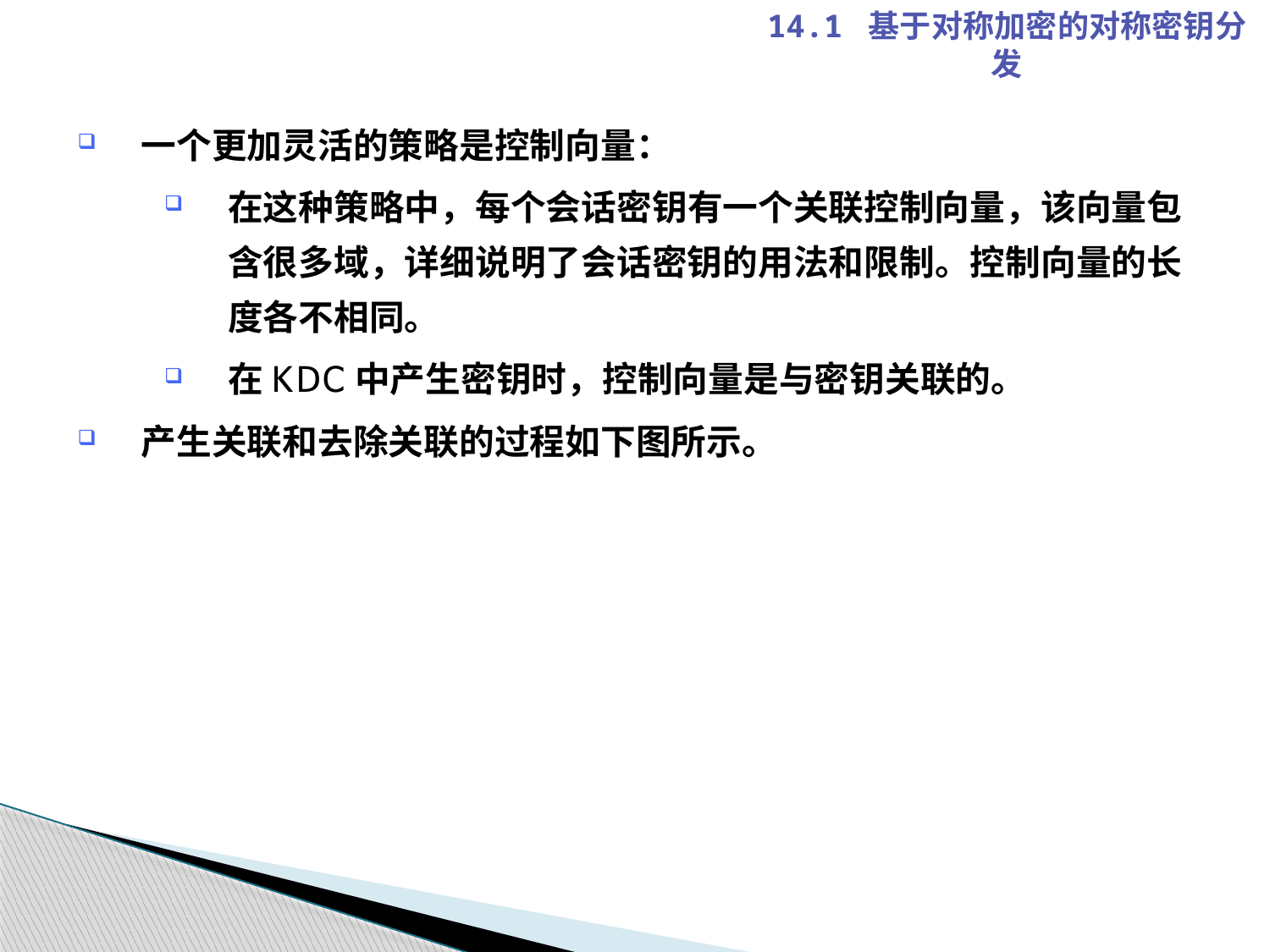

14.1 基于对称加密的对称密钥分发
一个更加灵活的策略是控制向量：
在这种策略中，每个会话密钥有一个关联控制向量，该向量包含很多域，详细说明了会话密钥的用法和限制。控制向量的长度各不相同。
在KDC中产生密钥时，控制向量是与密钥关联的。
产生关联和去除关联的过程如下图所示。